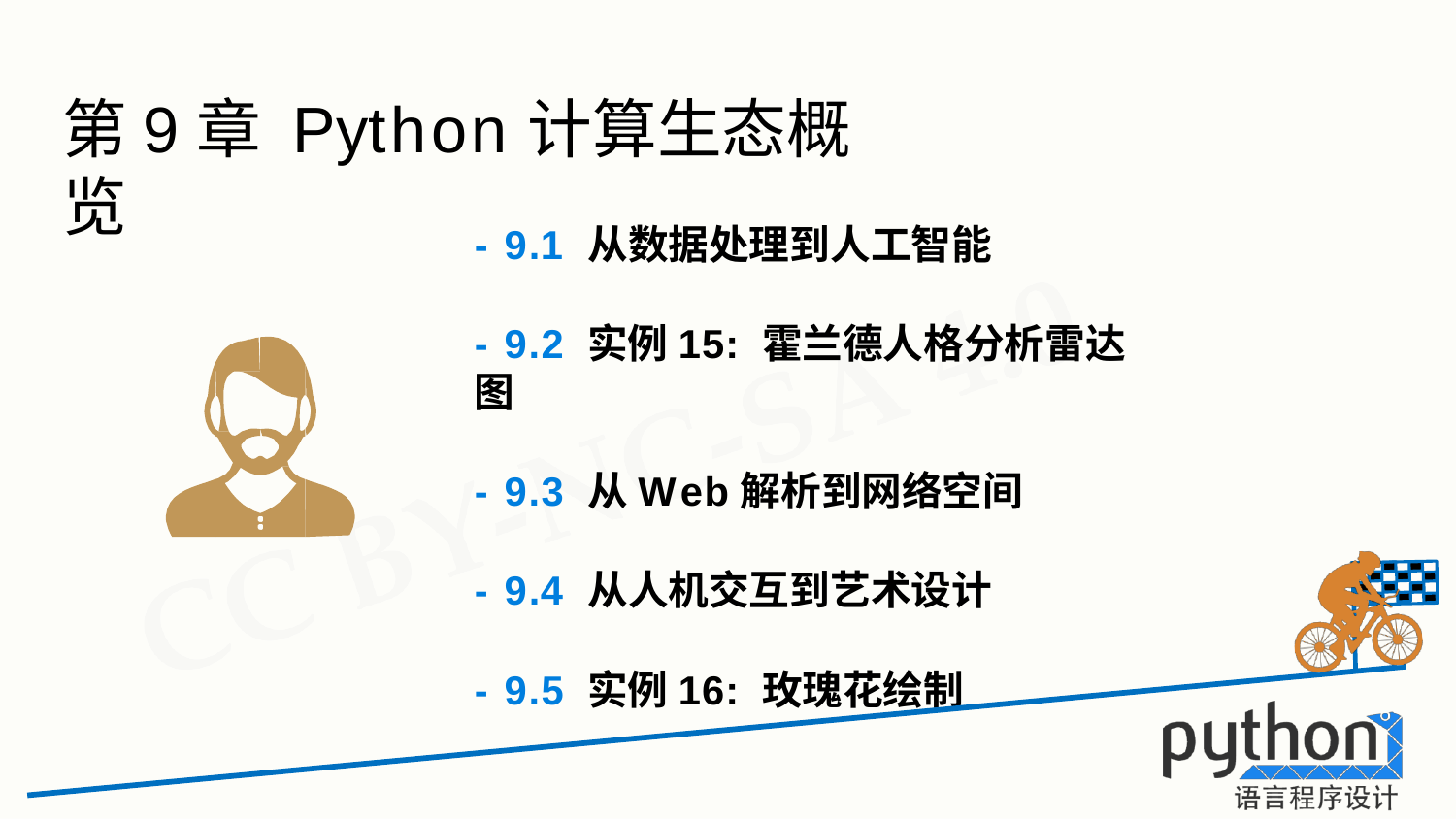

# 第9章 Python计算生态概览
- 9.1 从数据处理到人工智能

- 9.2 实例15: 霍兰德人格分析雷达图

- 9.3 从Web解析到网络空间

- 9.4 从人机交互到艺术设计

- 9.5 实例16: 玫瑰花绘制